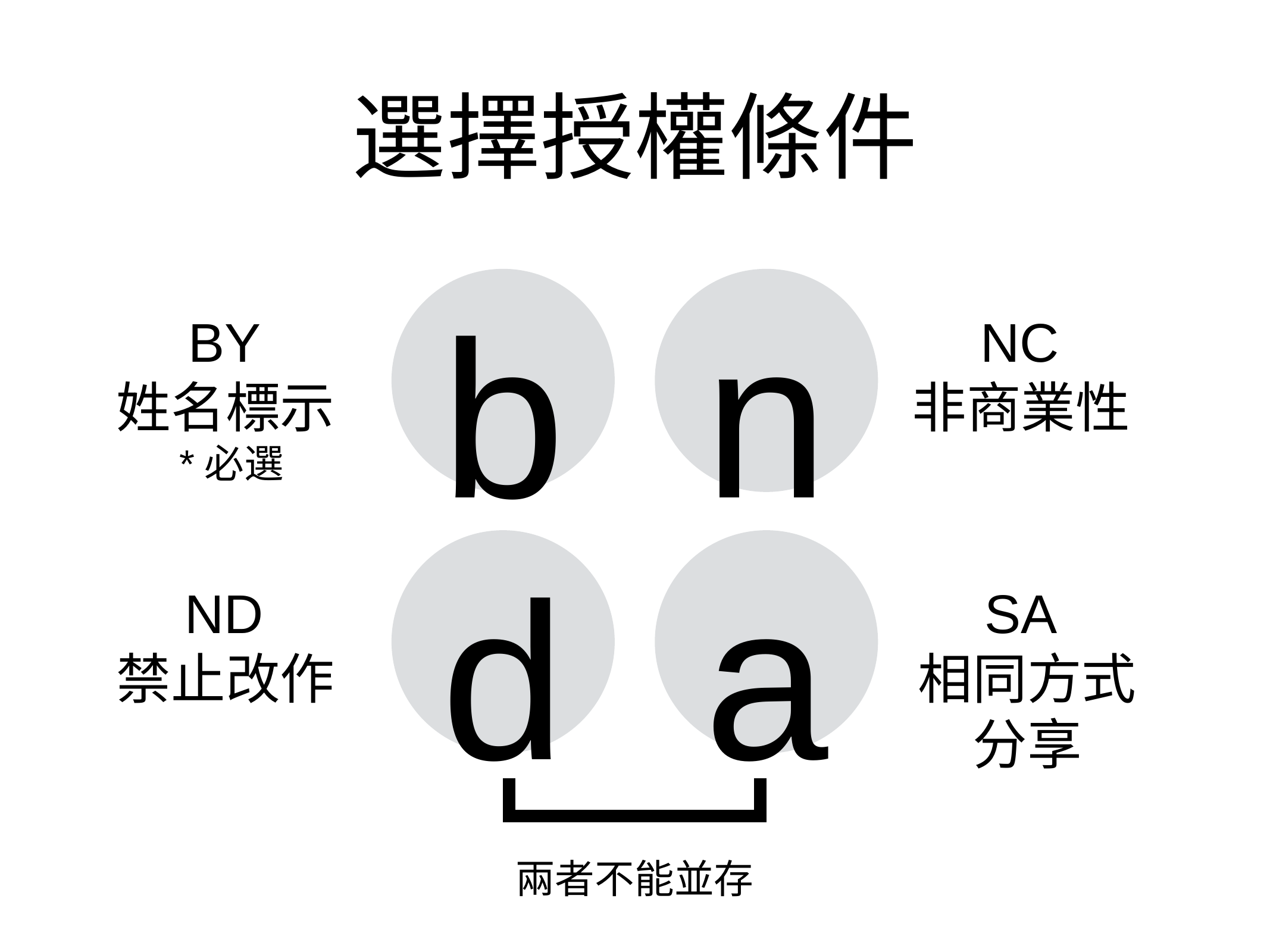

# 選擇授權條件

b
n
BY
姓名標示
*必選
NC
非商業性

d
a
ND
禁止改作
SA
相同方式
分享

兩者不能並存